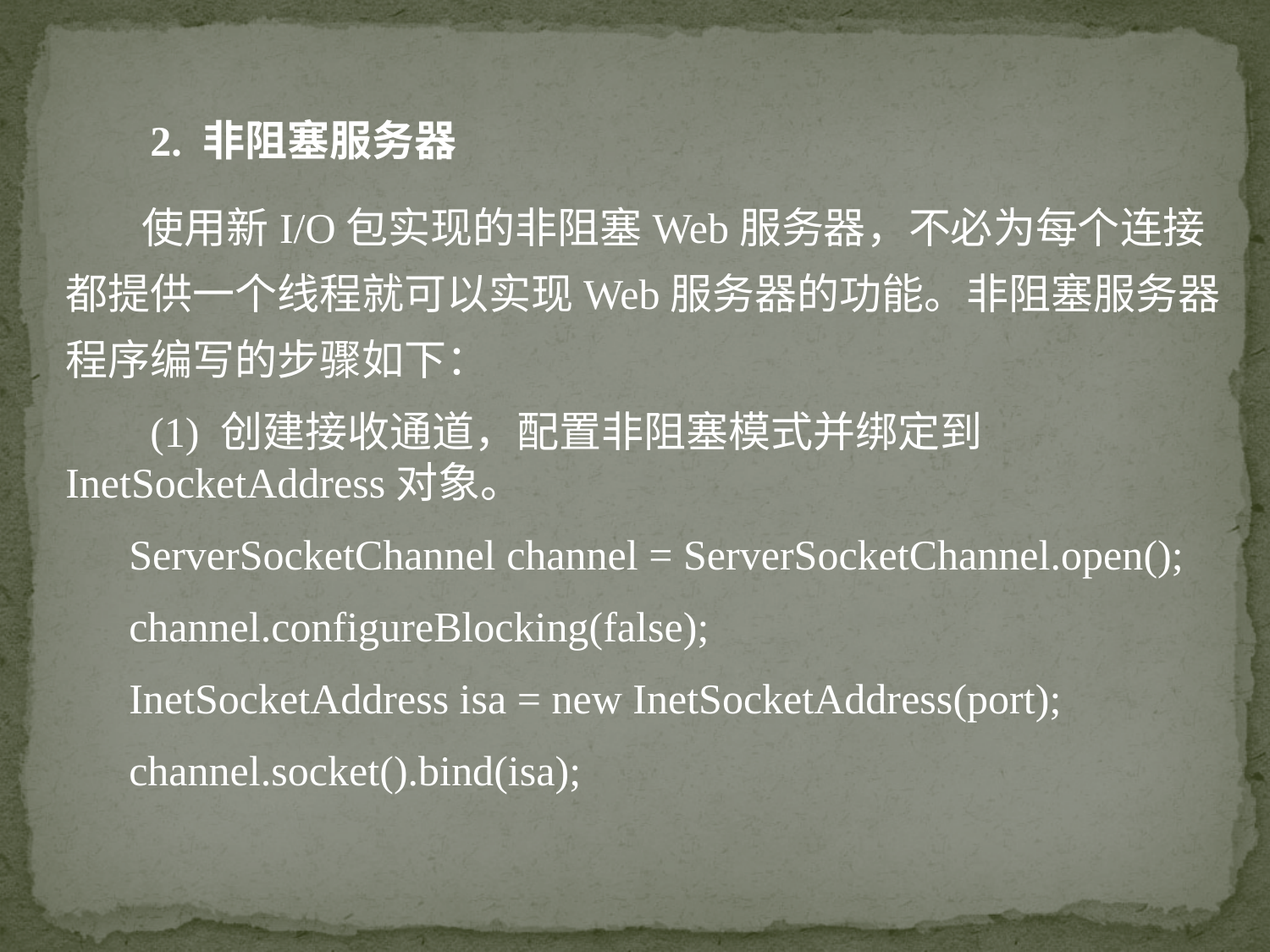

2. 非阻塞服务器
       使用新I/O包实现的非阻塞Web服务器，不必为每个连接都提供一个线程就可以实现Web服务器的功能。非阻塞服务器程序编写的步骤如下：
        (1) 创建接收通道，配置非阻塞模式并绑定到InetSocketAddress对象。
ServerSocketChannel channel = ServerSocketChannel.open();
channel.configureBlocking(false);
InetSocketAddress isa = new InetSocketAddress(port);
channel.socket().bind(isa);